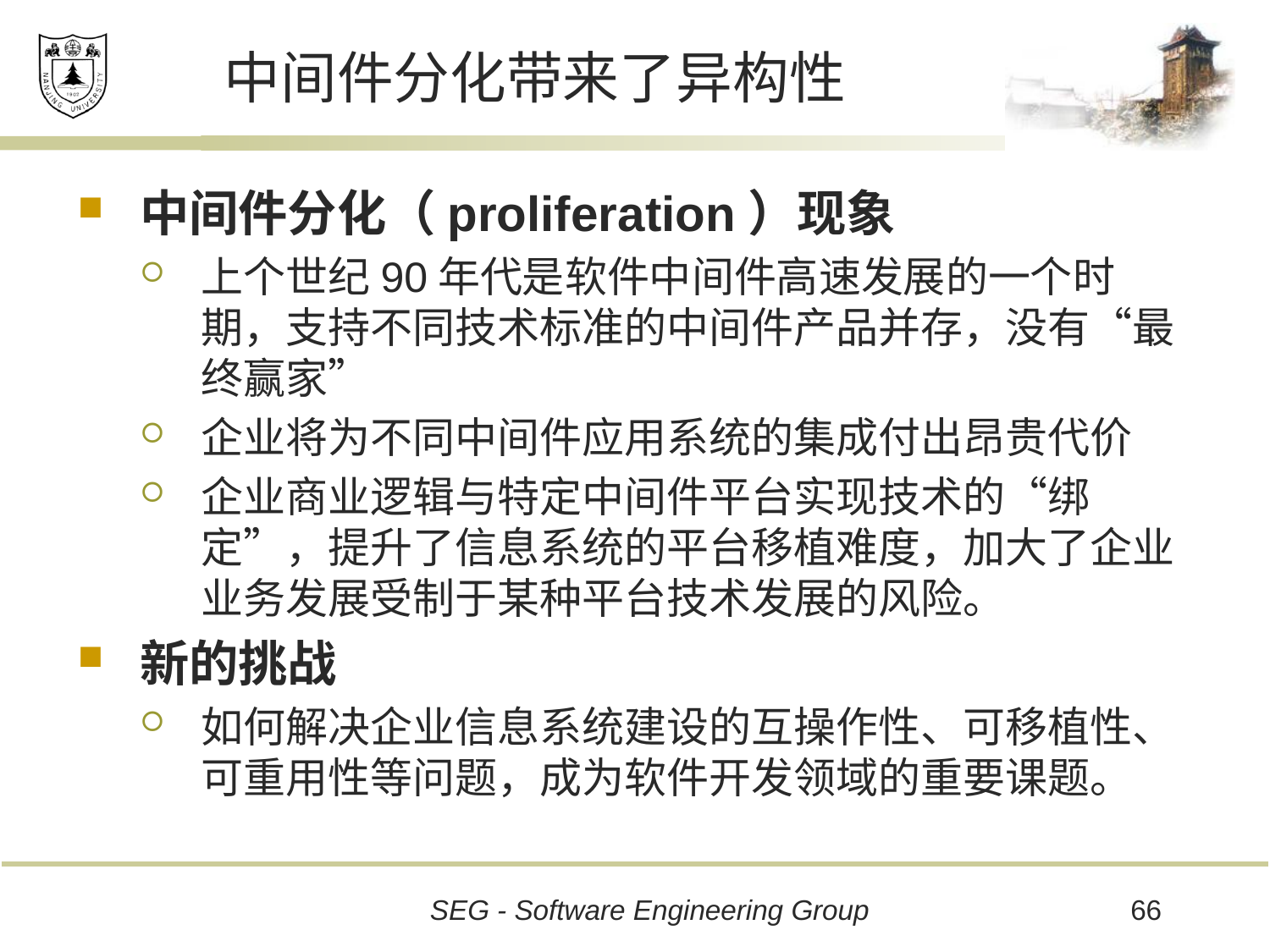

# 中间件分化带来了异构性
中间件分化（proliferation）现象
上个世纪90年代是软件中间件高速发展的一个时期，支持不同技术标准的中间件产品并存，没有“最终赢家”
企业将为不同中间件应用系统的集成付出昂贵代价
企业商业逻辑与特定中间件平台实现技术的“绑定”，提升了信息系统的平台移植难度，加大了企业业务发展受制于某种平台技术发展的风险。
新的挑战
如何解决企业信息系统建设的互操作性、可移植性、可重用性等问题，成为软件开发领域的重要课题。
66
SEG - Software Engineering Group